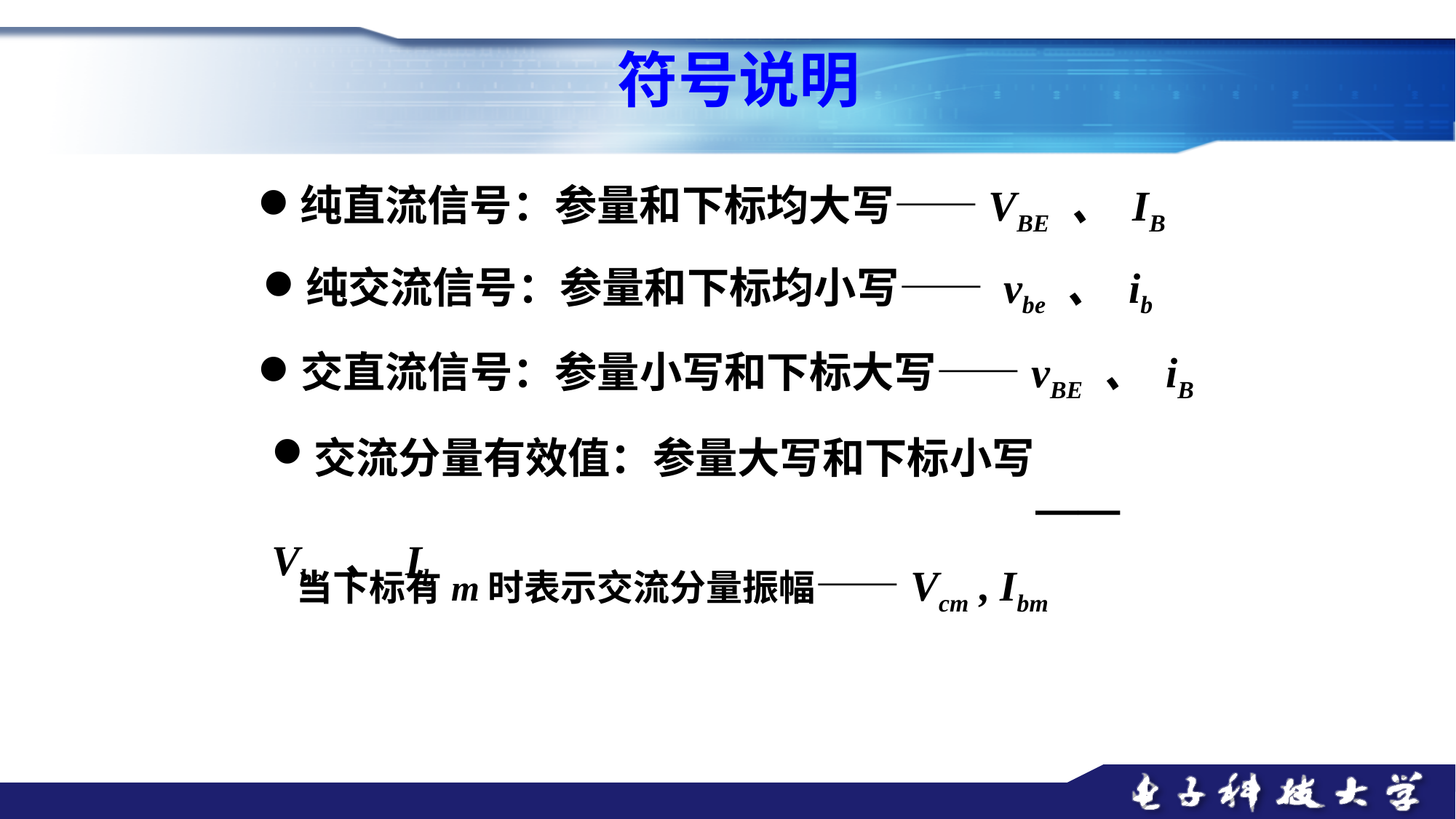

符号说明
纯直流信号：参量和下标均大写——VBE 、 IB
纯交流信号：参量和下标均小写—— vbe 、 ib
交直流信号：参量小写和下标大写——vBE 、 iB
交流分量有效值：参量大写和下标小写
                              ——Vbe 、 Ib
当下标有m时表示交流分量振幅——Vcm , Ibm